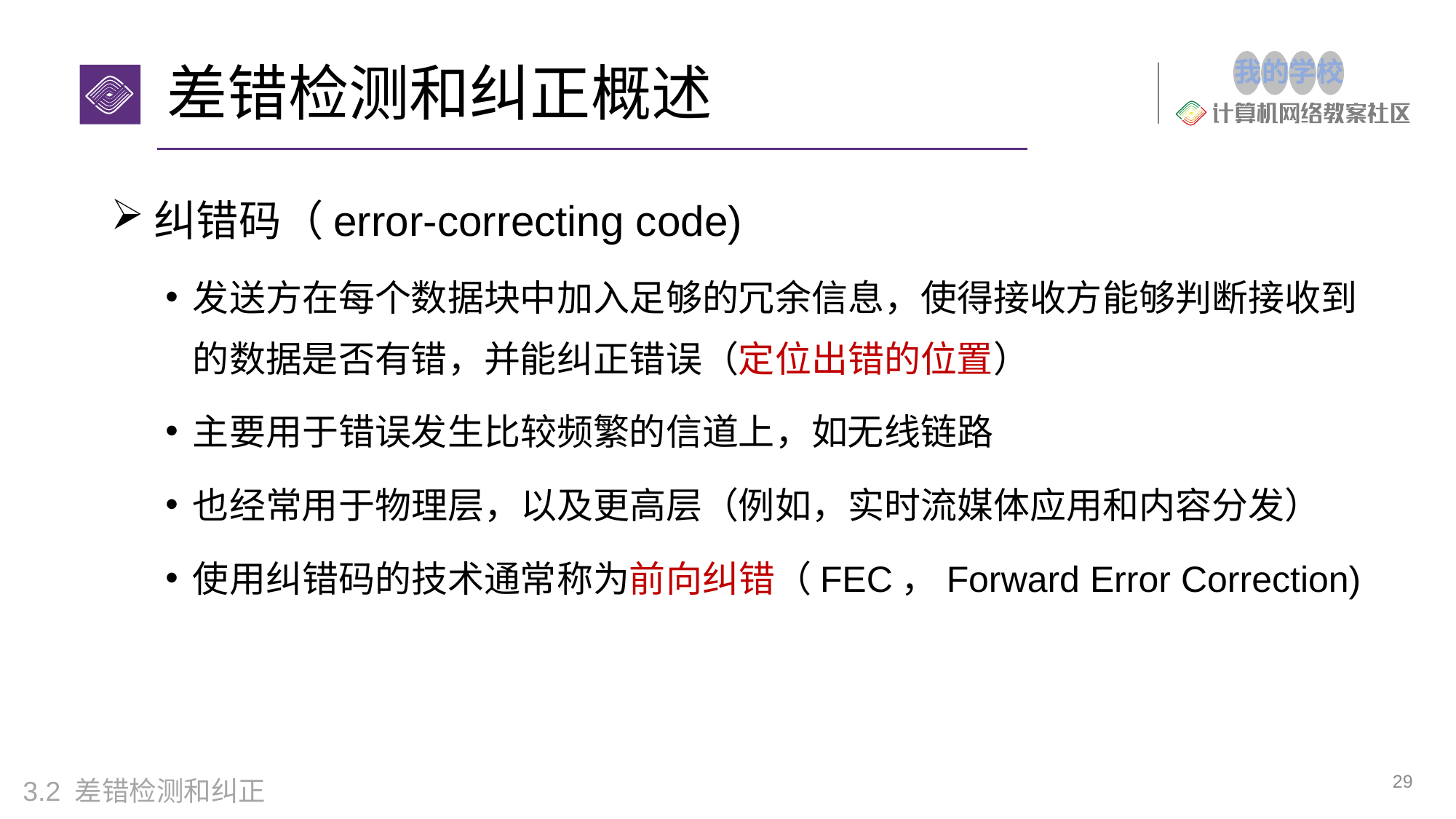

# 差错检测和纠正概述
纠错码（error-correcting code)
发送方在每个数据块中加入足够的冗余信息，使得接收方能够判断接收到的数据是否有错，并能纠正错误（定位出错的位置）
主要用于错误发生比较频繁的信道上，如无线链路
也经常用于物理层，以及更高层（例如，实时流媒体应用和内容分发）
使用纠错码的技术通常称为前向纠错（FEC，Forward Error Correction)
29
3.2 差错检测和纠正